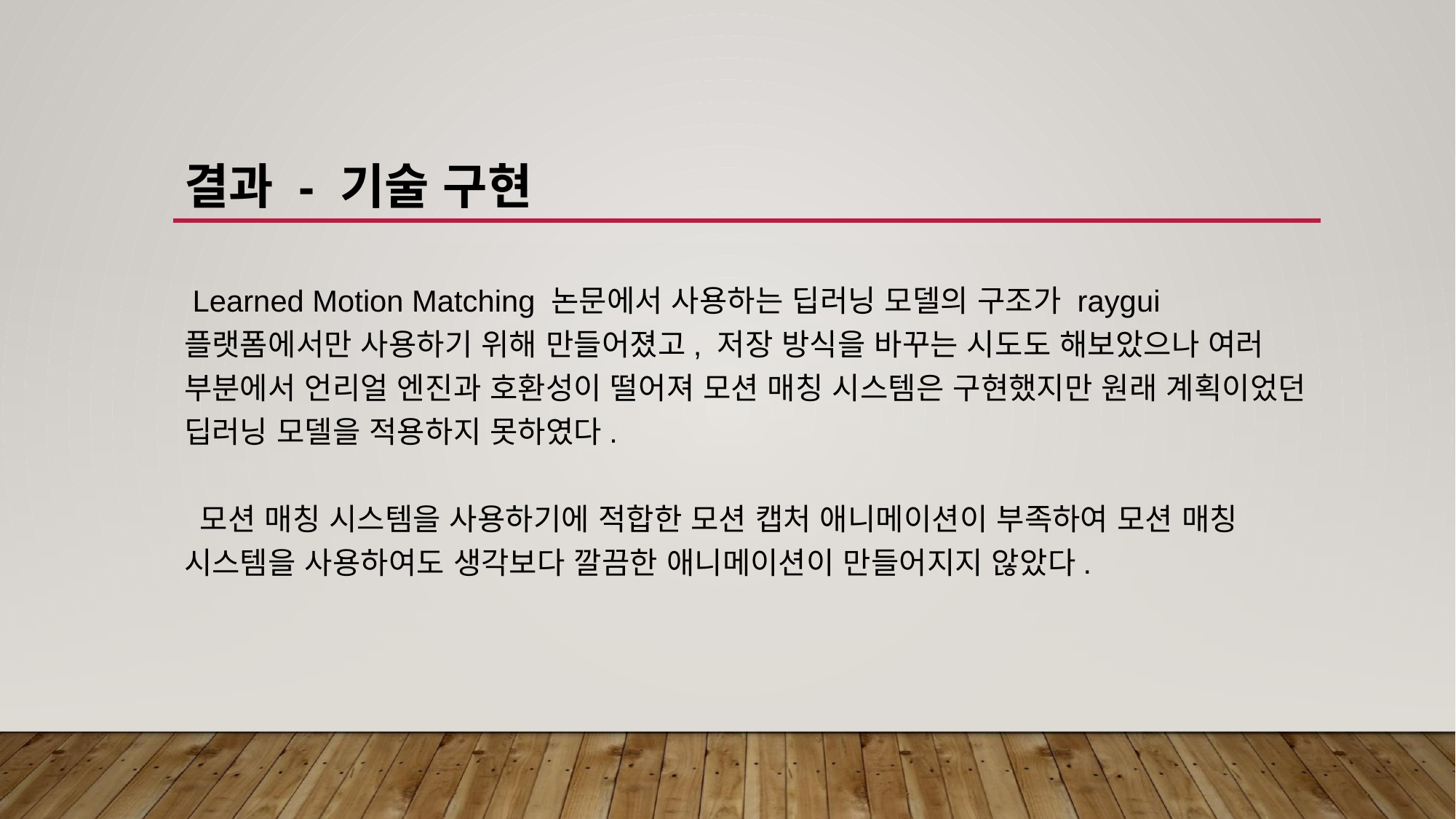

# 결과 - 기술 구현
 Learned Motion Matching 논문에서 사용하는 딥러닝 모델의 구조가 raygui 플랫폼에서만 사용하기 위해 만들어졌고, 저장 방식을 바꾸는 시도도 해보았으나 여러 부분에서 언리얼 엔진과 호환성이 떨어져 모션 매칭 시스템은 구현했지만 원래 계획이었던 딥러닝 모델을 적용하지 못하였다.

 모션 매칭 시스템을 사용하기에 적합한 모션 캡처 애니메이션이 부족하여 모션 매칭 시스템을 사용하여도 생각보다 깔끔한 애니메이션이 만들어지지 않았다.